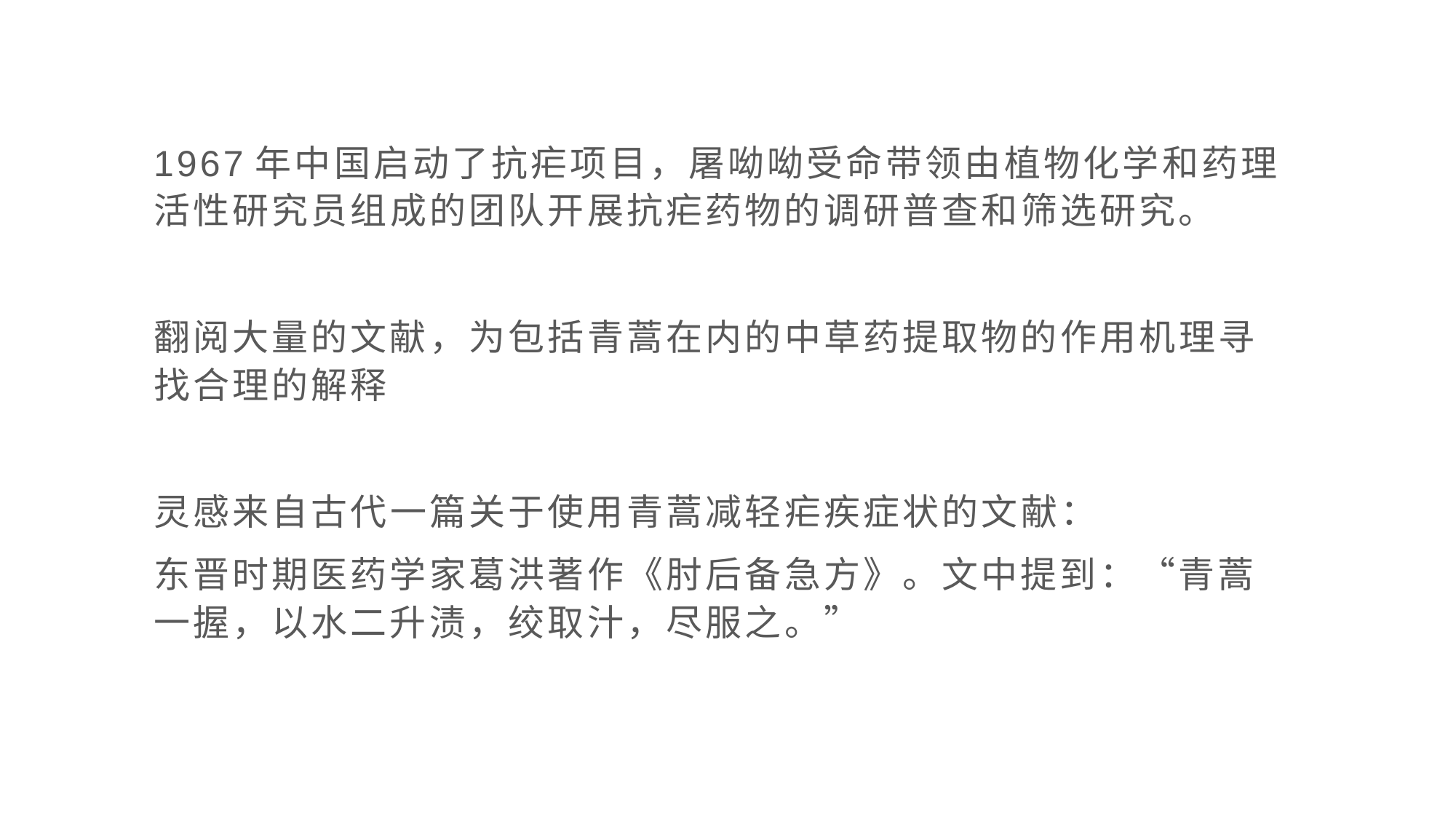

1967年中国启动了抗疟项目，屠呦呦受命带领由植物化学和药理活性研究员组成的团队开展抗疟药物的调研普查和筛选研究。

翻阅大量的文献，为包括青蒿在内的中草药提取物的作用机理寻找合理的解释

灵感来自古代一篇关于使用青蒿减轻疟疾症状的文献：
东晋时期医药学家葛洪著作《肘后备急方》。文中提到：“青蒿一握，以水二升渍，绞取汁，尽服之。”